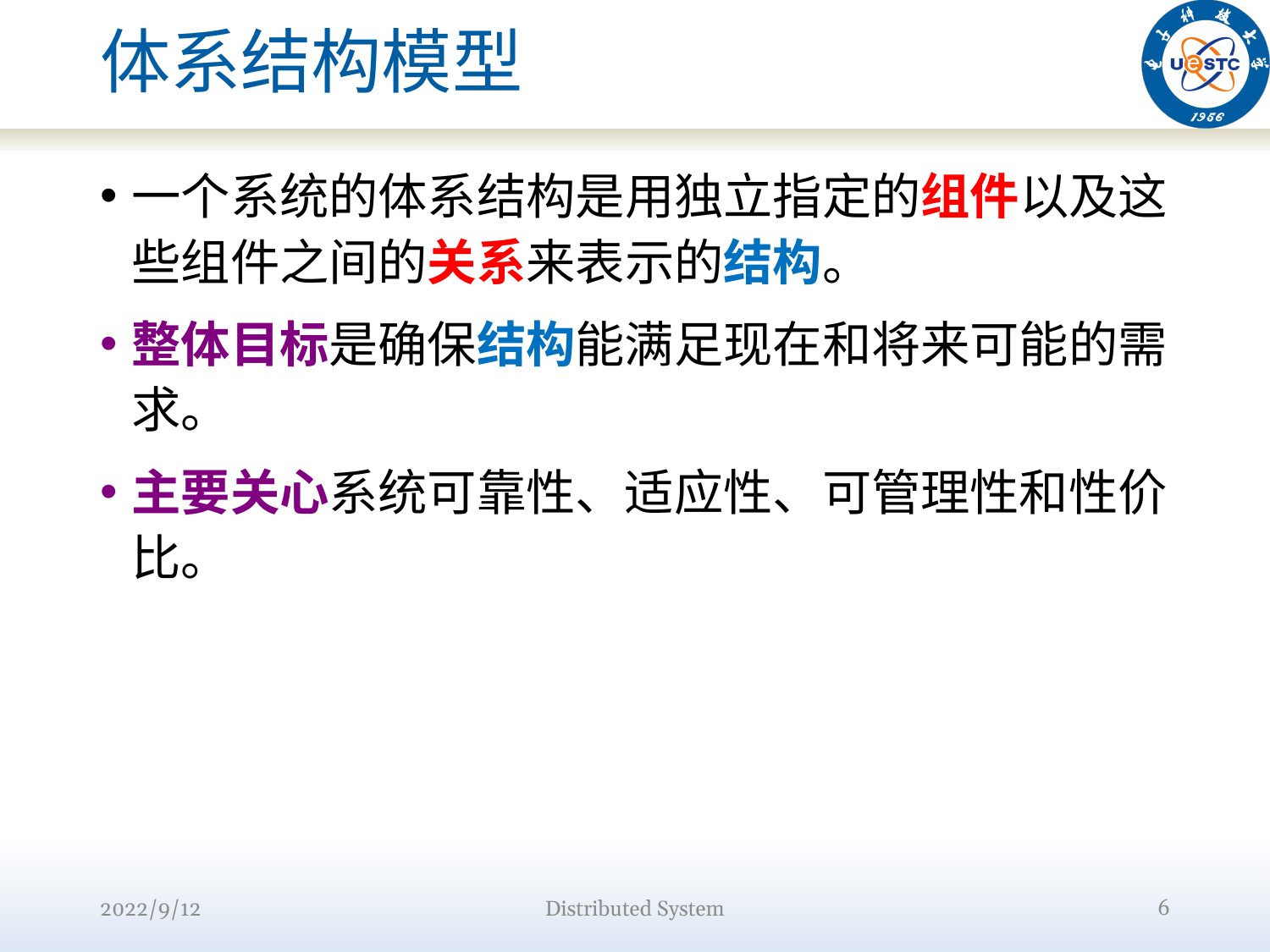

# 体系结构模型
一个系统的体系结构是用独立指定的组件以及这些组件之间的关系来表示的结构。
整体目标是确保结构能满足现在和将来可能的需求。
主要关心系统可靠性、适应性、可管理性和性价比。
2022/9/12
Distributed System
6